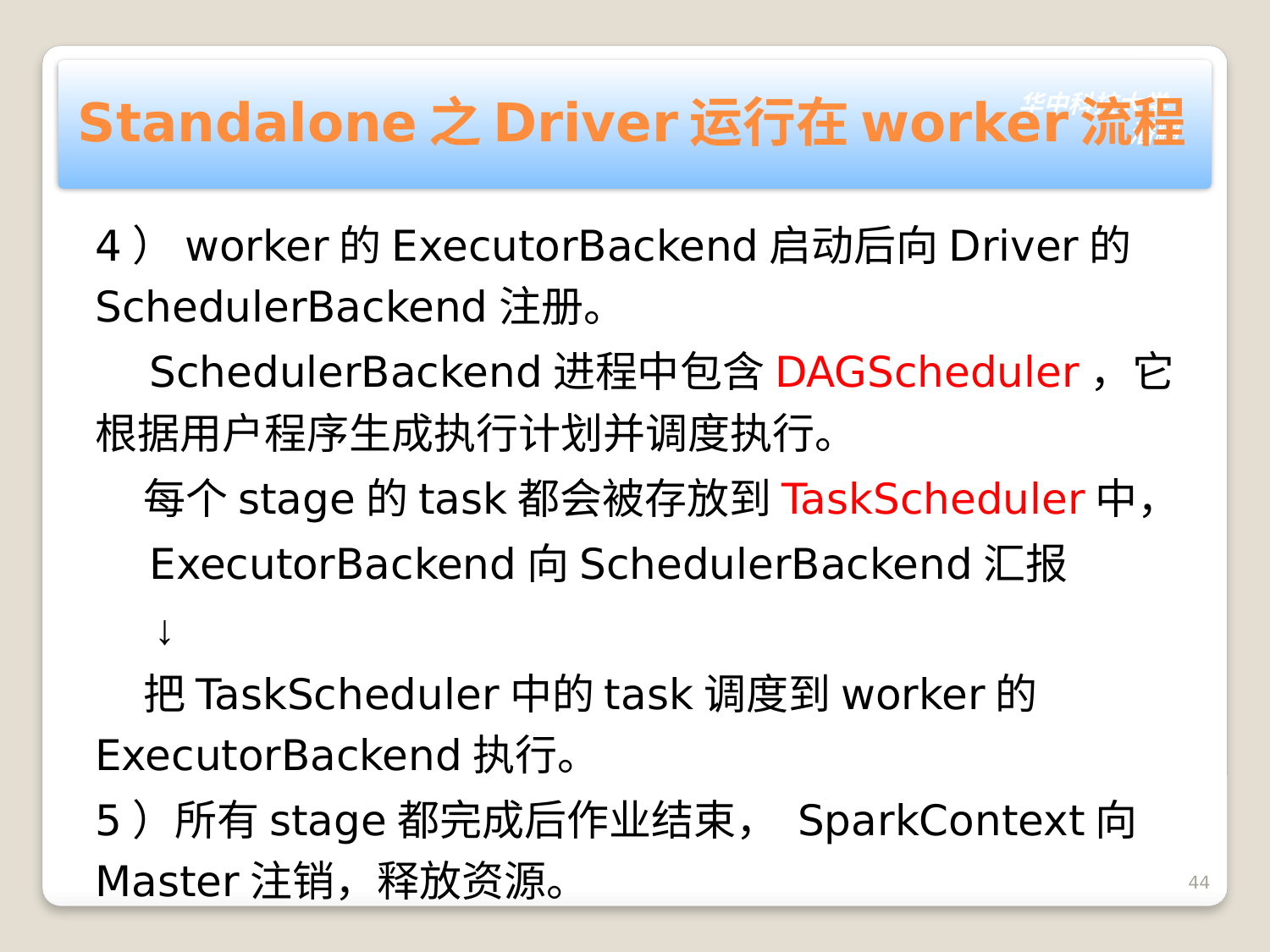

# Standalone之Driver运行在worker流程
4）worker的ExecutorBackend启动后向Driver的SchedulerBackend注册。
    SchedulerBackend进程中包含DAGScheduler，它根据用户程序生成执行计划并调度执行。
    每个stage的task都会被存放到TaskScheduler中，
    ExecutorBackend向SchedulerBackend汇报
     ↓
    把TaskScheduler中的task调度到worker的ExecutorBackend执行。
5）所有stage都完成后作业结束， SparkContext向Master注销，释放资源。
44